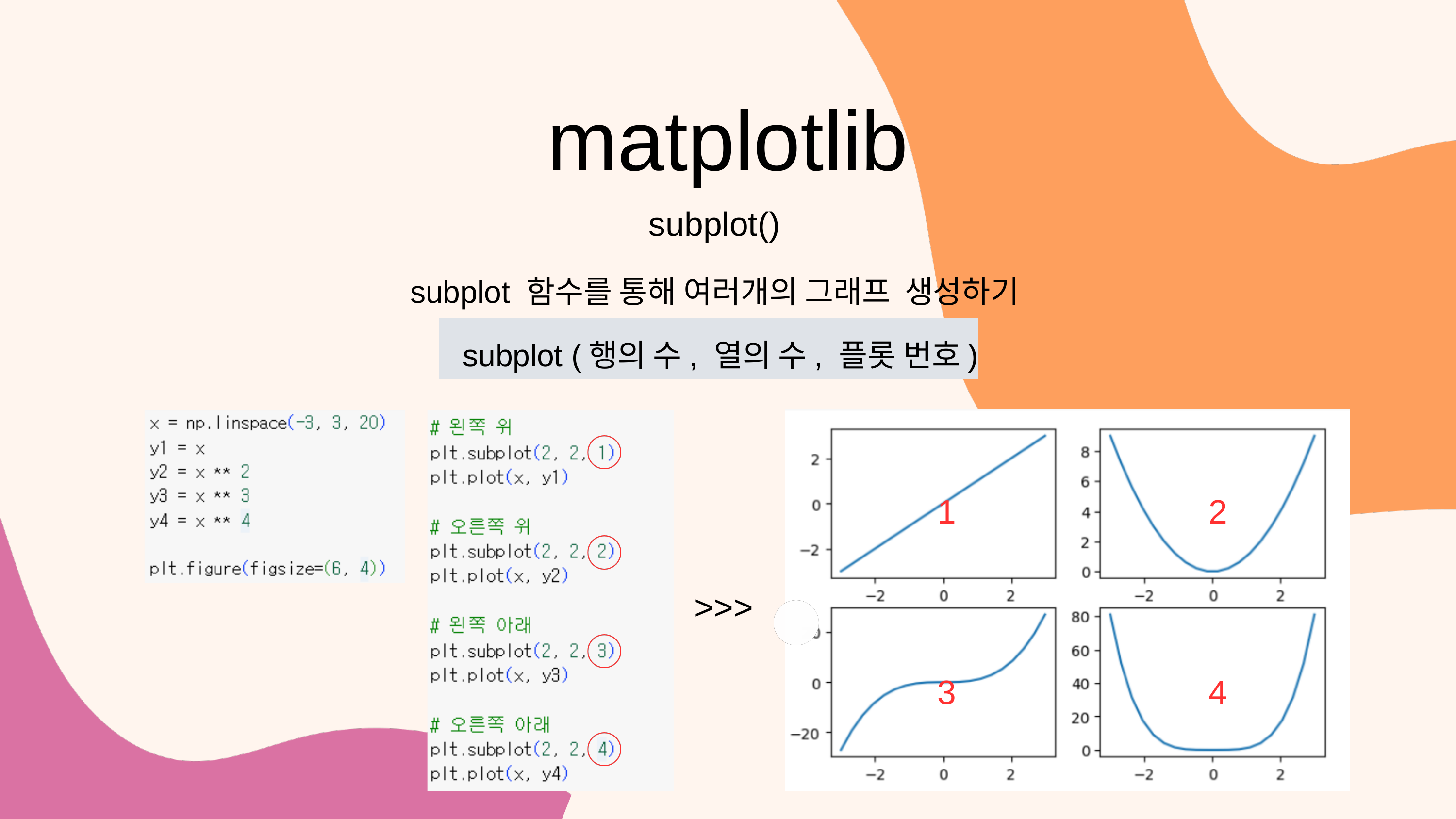

matplotlib
subplot()

subplot 함수를 통해 여러개의 그래프  생성하기
subplot (행의 수, 열의 수, 플롯 번호)

1
2

>>>

3
4